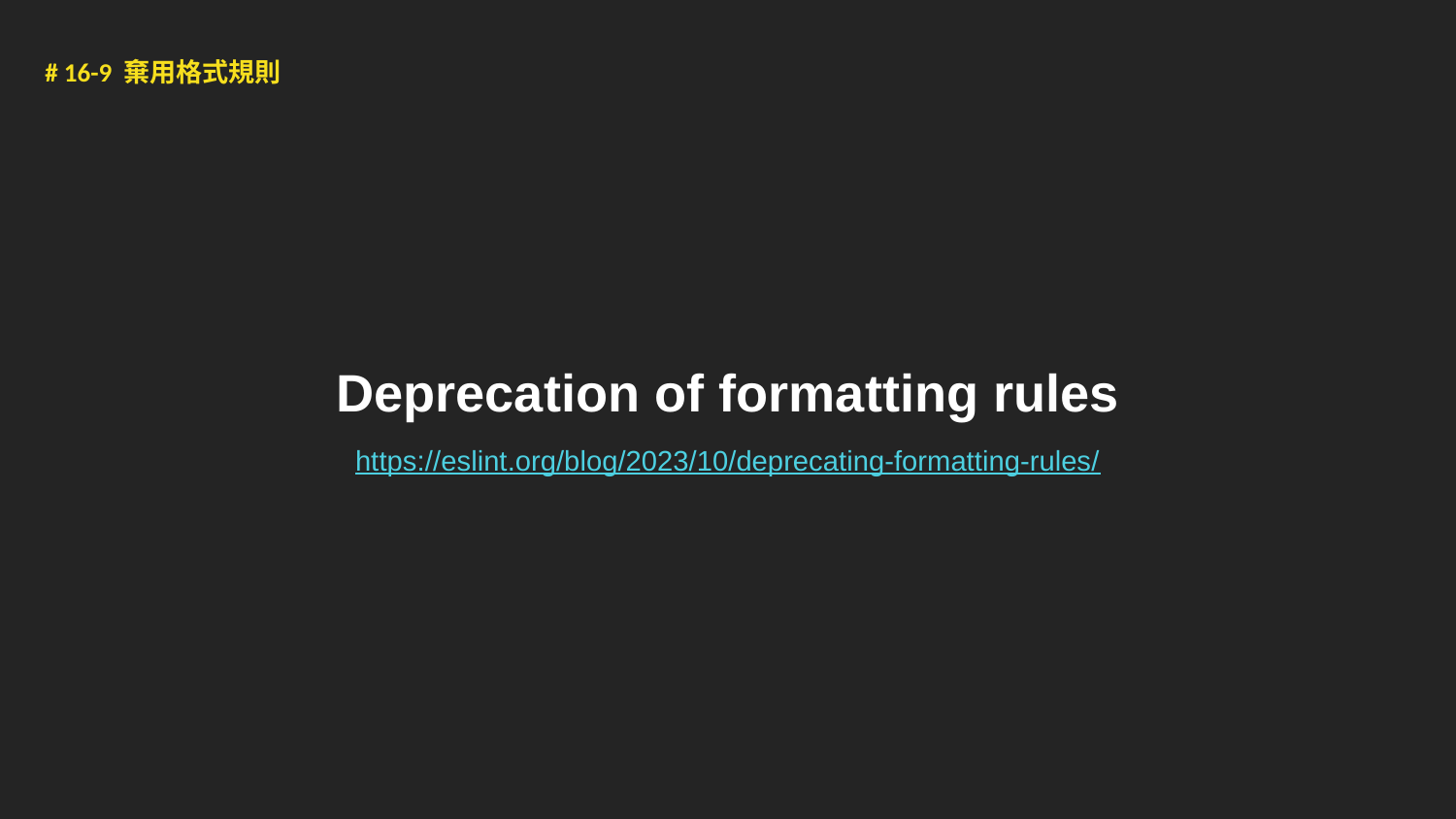

# 16-9 棄用格式規則
Deprecation of formatting rules
https://eslint.org/blog/2023/10/deprecating-formatting-rules/